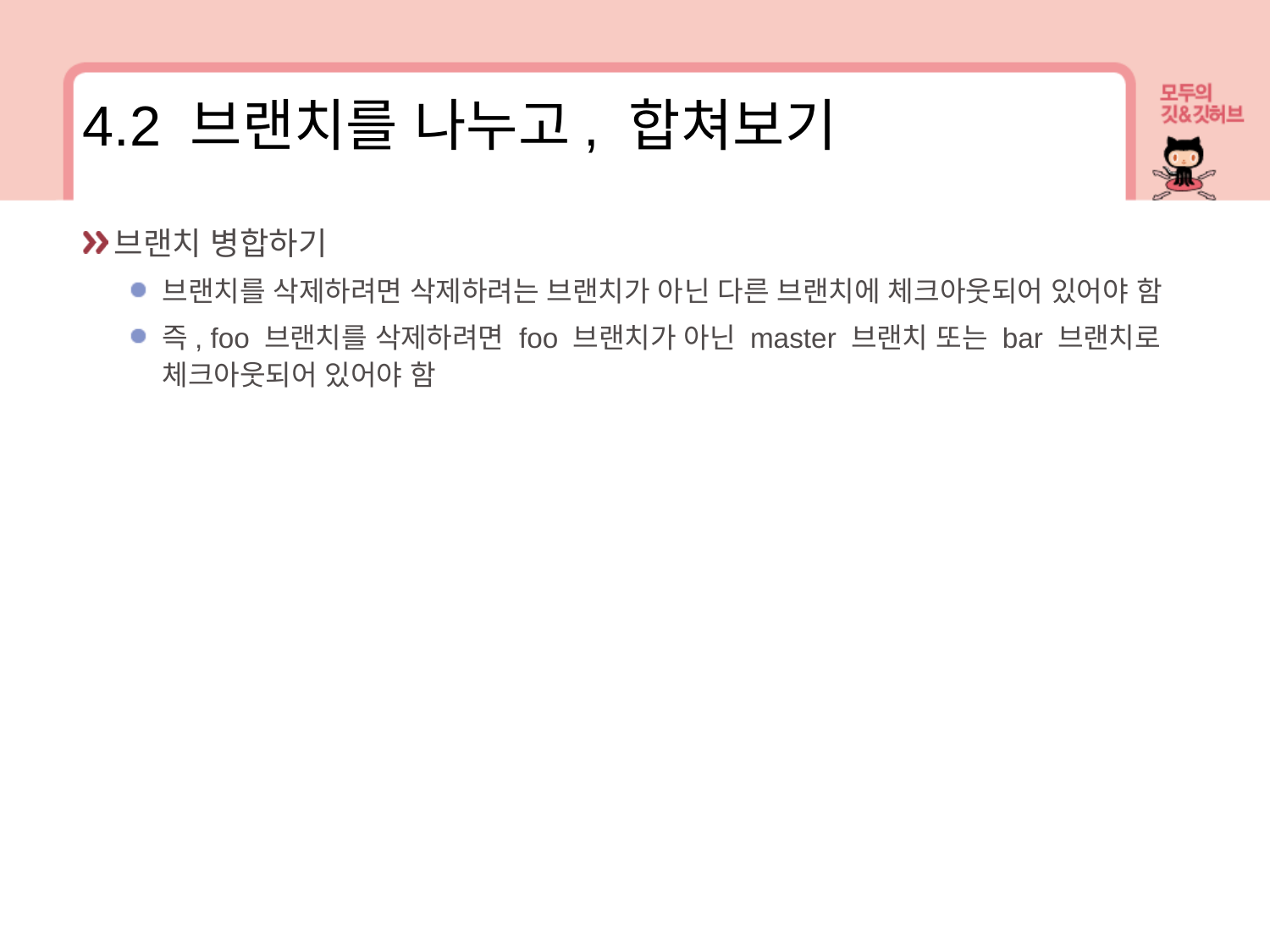

4.2 브랜치를 나누고, 합쳐보기
브랜치 병합하기
브랜치를 삭제하려면 삭제하려는 브랜치가 아닌 다른 브랜치에 체크아웃되어 있어야 함
즉, foo 브랜치를 삭제하려면 foo 브랜치가 아닌 master 브랜치 또는 bar 브랜치로 체크아웃되어 있어야 함